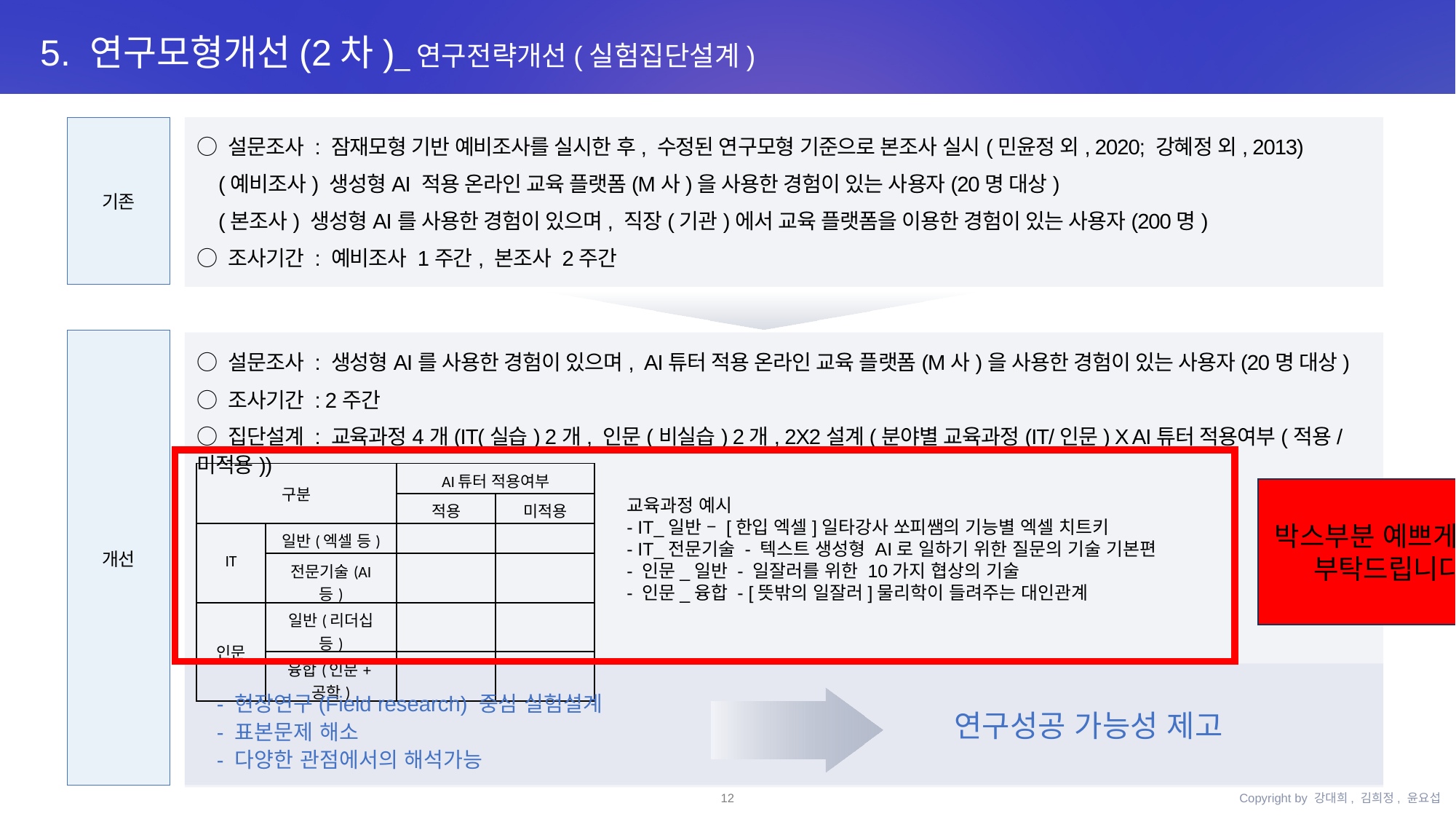

5. 연구모형개선(2차)_연구전략개선(실험집단설계)

○ 설문조사 : 잠재모형 기반 예비조사를 실시한 후, 수정된 연구모형 기준으로 본조사 실시(민윤정 외, 2020; 강혜정 외, 2013)
    (예비조사) 생성형AI 적용 온라인 교육 플랫폼(M사)을 사용한 경험이 있는 사용자(20명 대상)
    (본조사) 생성형AI를 사용한 경험이 있으며, 직장(기관)에서 교육 플랫폼을 이용한 경험이 있는 사용자(200명)
○ 조사기간 : 예비조사 1주간, 본조사 2주간
기존

개선

○ 설문조사 : 생성형AI를 사용한 경험이 있으며,  AI튜터 적용 온라인 교육 플랫폼(M사)을 사용한 경험이 있는 사용자(20명 대상)
○ 조사기간 : 2주간
○ 집단설계 : 교육과정4개(IT(실습) 2개, 인문(비실습) 2개, 2X2설계(분야별 교육과정(IT/인문) X AI튜터 적용여부(적용/미적용))

| 구분 |  | AI튜터 적용여부 |  |
| --- | --- | --- | --- |
|  |  | 적용 | 미적용 |
| IT | 일반(엑셀 등) |  |  |
|  | 전문기술(AI 등) |  |  |
| 인문 | 일반(리더십 등) |  |  |
|  | 융합(인문+공학) |  |  |
박스부분 예쁘게 정리 부탁드립니다.
교육과정 예시
- IT_일반 – [한입 엑셀]일타강사 쏘피쌤의 기능별 엑셀 치트키
- IT_전문기술 - 텍스트 생성형 AI로 일하기 위한 질문의 기술 기본편
- 인문_일반 - 일잘러를 위한 10가지 협상의 기술
- 인문_융합 - [뜻밖의 일잘러]물리학이 들려주는 대인관계

 - 현장연구(Field research) 중심 실험설계
 - 표본문제 해소
 - 다양한 관점에서의 해석가능
연구성공 가능성 제고